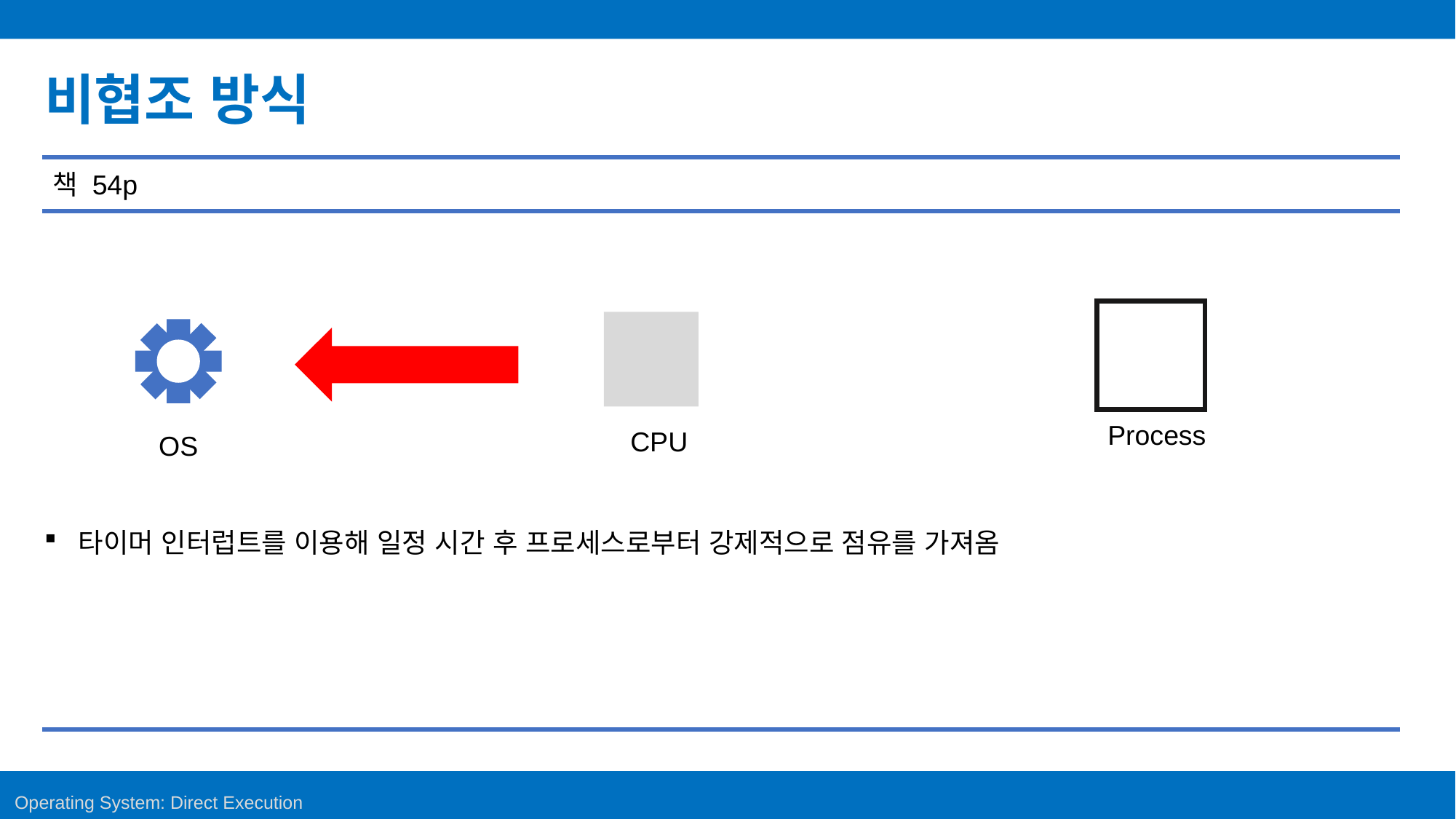

Contents
비협조 방식
책 54p

Process
CPU
OS
타이머 인터럽트를 이용해 일정 시간 후 프로세스로부터 강제적으로 점유를 가져옴

24
Operating System: Direct Execution